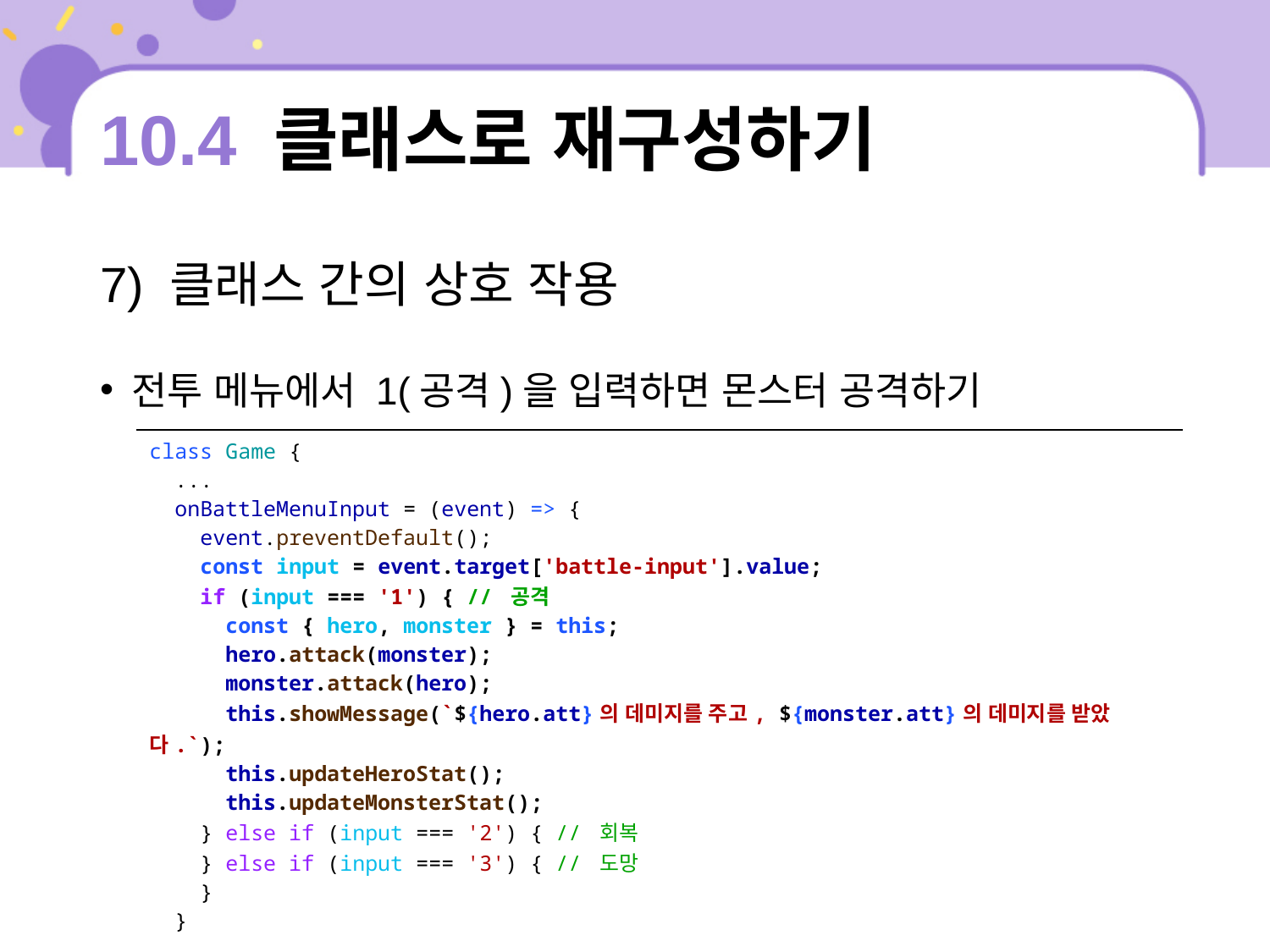

# 10.4 클래스로 재구성하기
7) 클래스 간의 상호 작용
전투 메뉴에서 1(공격)을 입력하면 몬스터 공격하기
| class Game { ... onBattleMenuInput = (event) => { event.preventDefault(); const input = event.target['battle-input'].value; if (input === '1') { // 공격 const { hero, monster } = this; hero.attack(monster); monster.attack(hero); this.showMessage(`${hero.att}의 데미지를 주고, ${monster.att}의 데미지를 받았다.`); this.updateHeroStat(); this.updateMonsterStat(); } else if (input === '2') { // 회복 } else if (input === '3') { // 도망 } } ... } |
| --- |